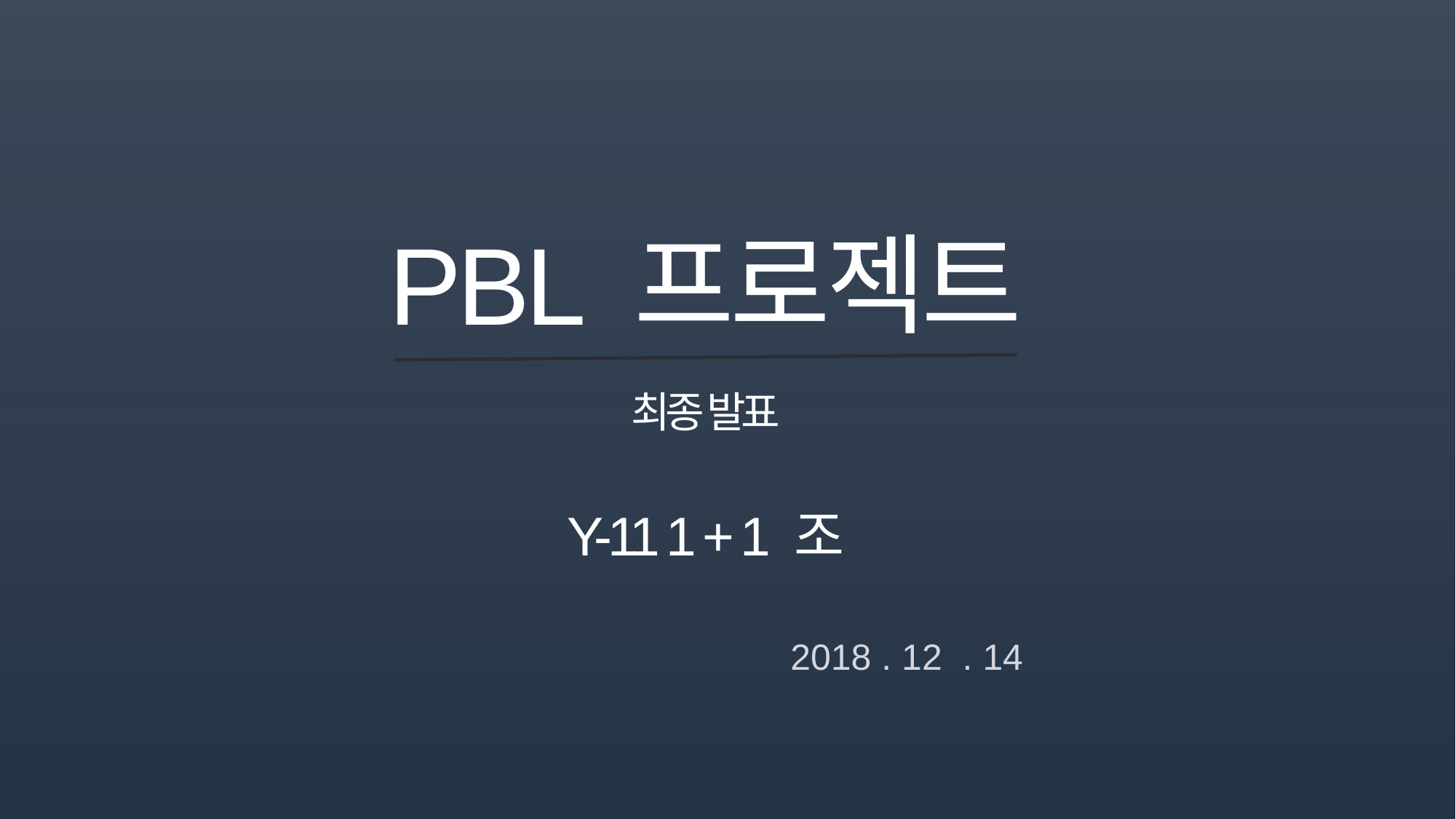

PBL 프로젝트
최종 발표
Y-11 1 + 1 조
2018 . 12  . 14